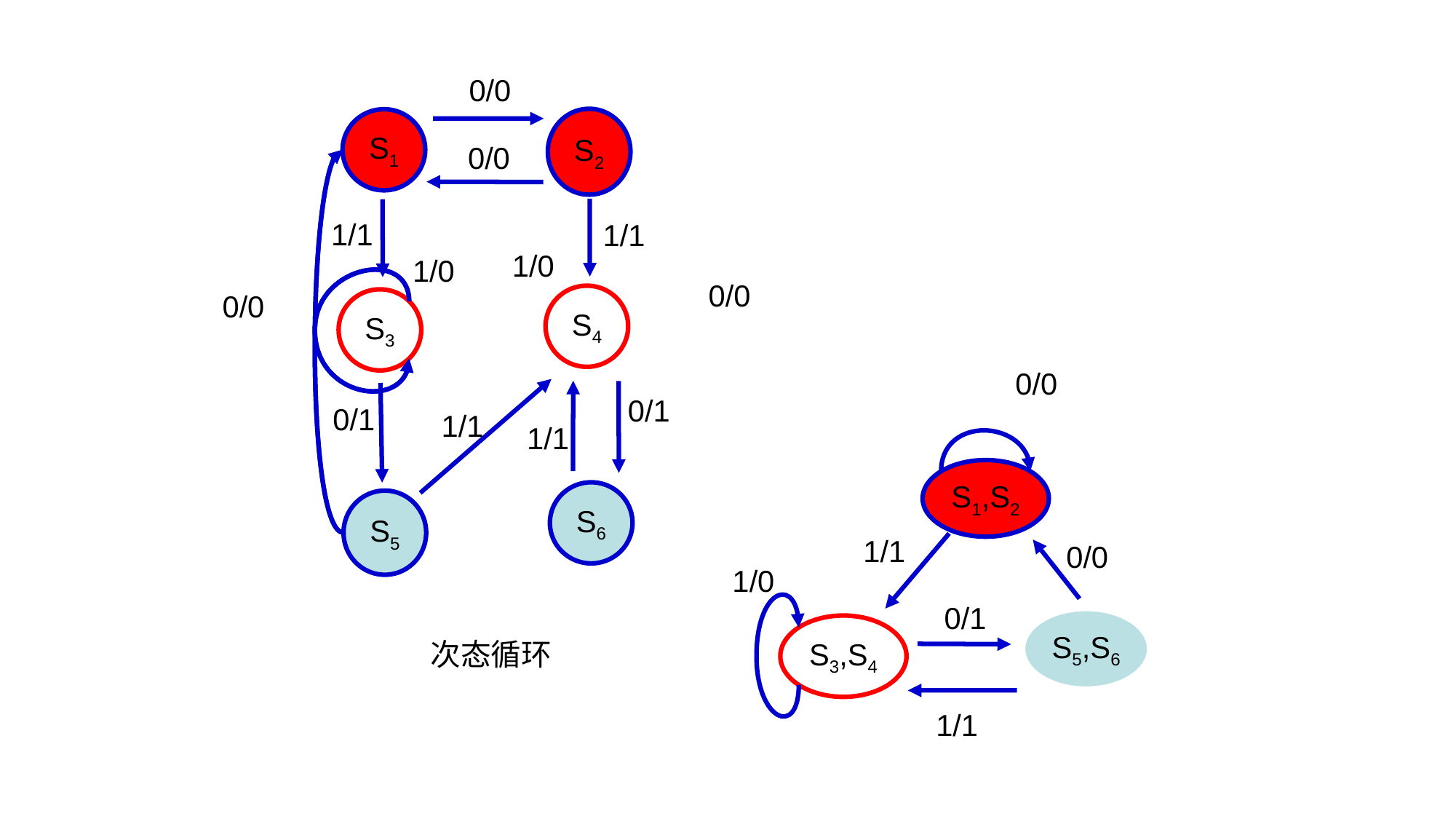

0/0
S2
S1

0/0

1/1
1/1
1/0
1/0
0/0
0/0
S4
S3

0/1
0/1
1/1
1/1
S6
S5
次态循环
0/0
S1,S2
0/0
1/1

1/0
0/1
S5,S6
S3,S4

1/1